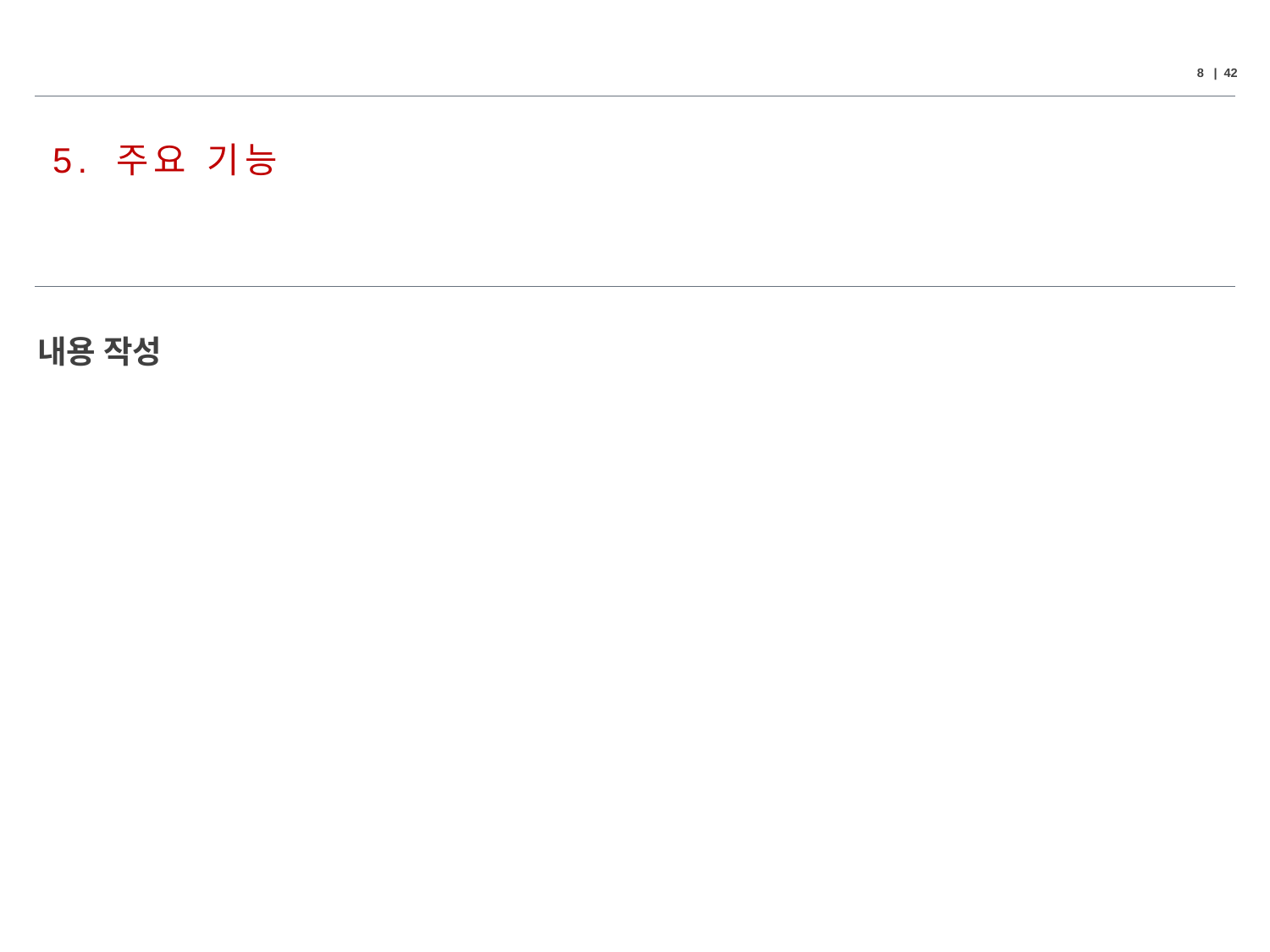

8   |  42
 5. 주요 기능
내용 작성